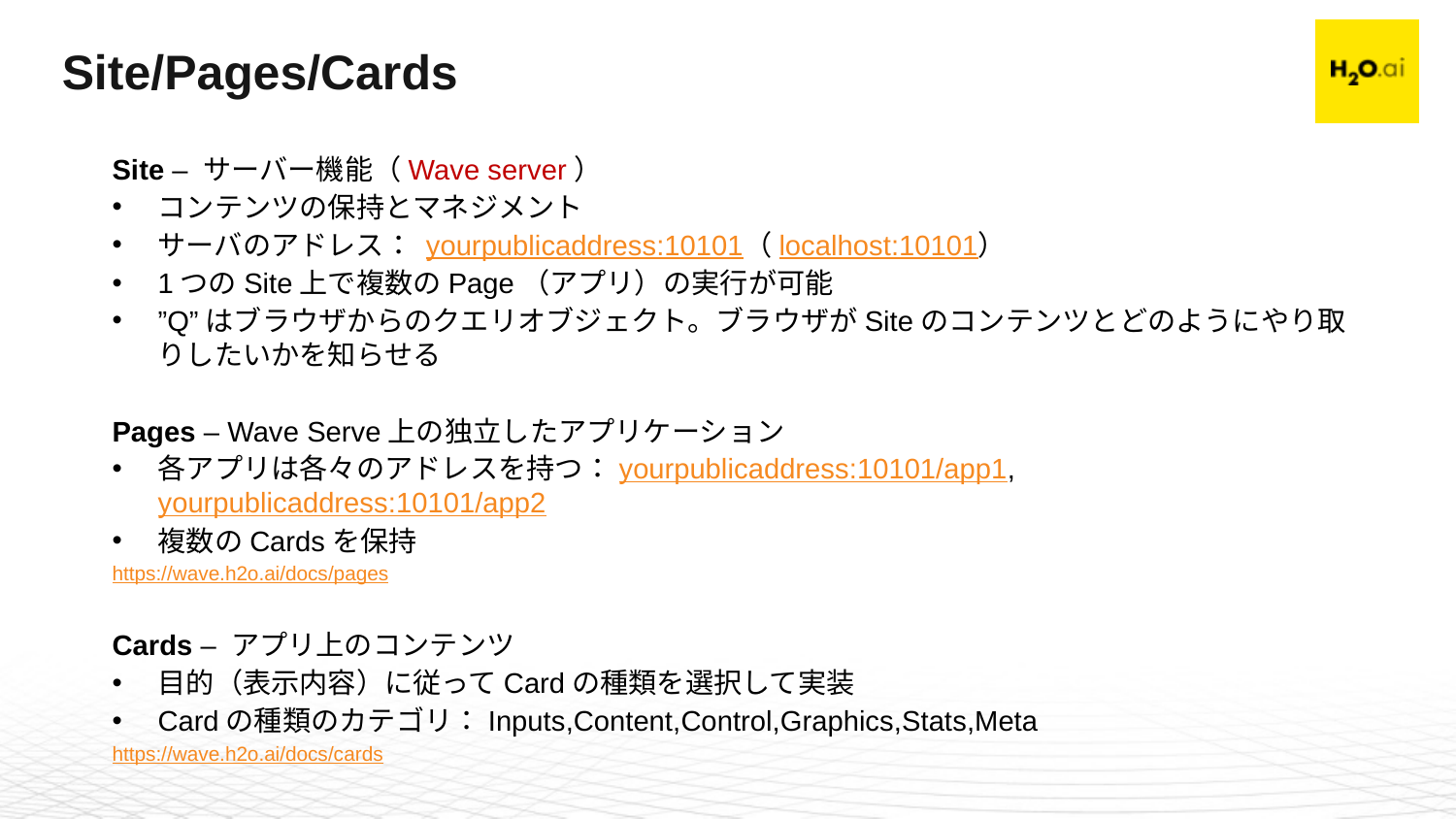

# Site/Pages/Cards
Site – サーバー機能（Wave server）
コンテンツの保持とマネジメント
サーバのアドレス： yourpublicaddress:10101（localhost:10101）
1つのSite上で複数のPage（アプリ）の実行が可能
”Q”はブラウザからのクエリオブジェクト。ブラウザがSiteのコンテンツとどのようにやり取りしたいかを知らせる

Pages – Wave Serve上の独立したアプリケーション
各アプリは各々のアドレスを持つ：yourpublicaddress:10101/app1, yourpublicaddress:10101/app2
複数のCardsを保持
https://wave.h2o.ai/docs/pages

Cards – アプリ上のコンテンツ
目的（表示内容）に従ってCardの種類を選択して実装
Cardの種類のカテゴリ：Inputs,Content,Control,Graphics,Stats,Meta
https://wave.h2o.ai/docs/cards